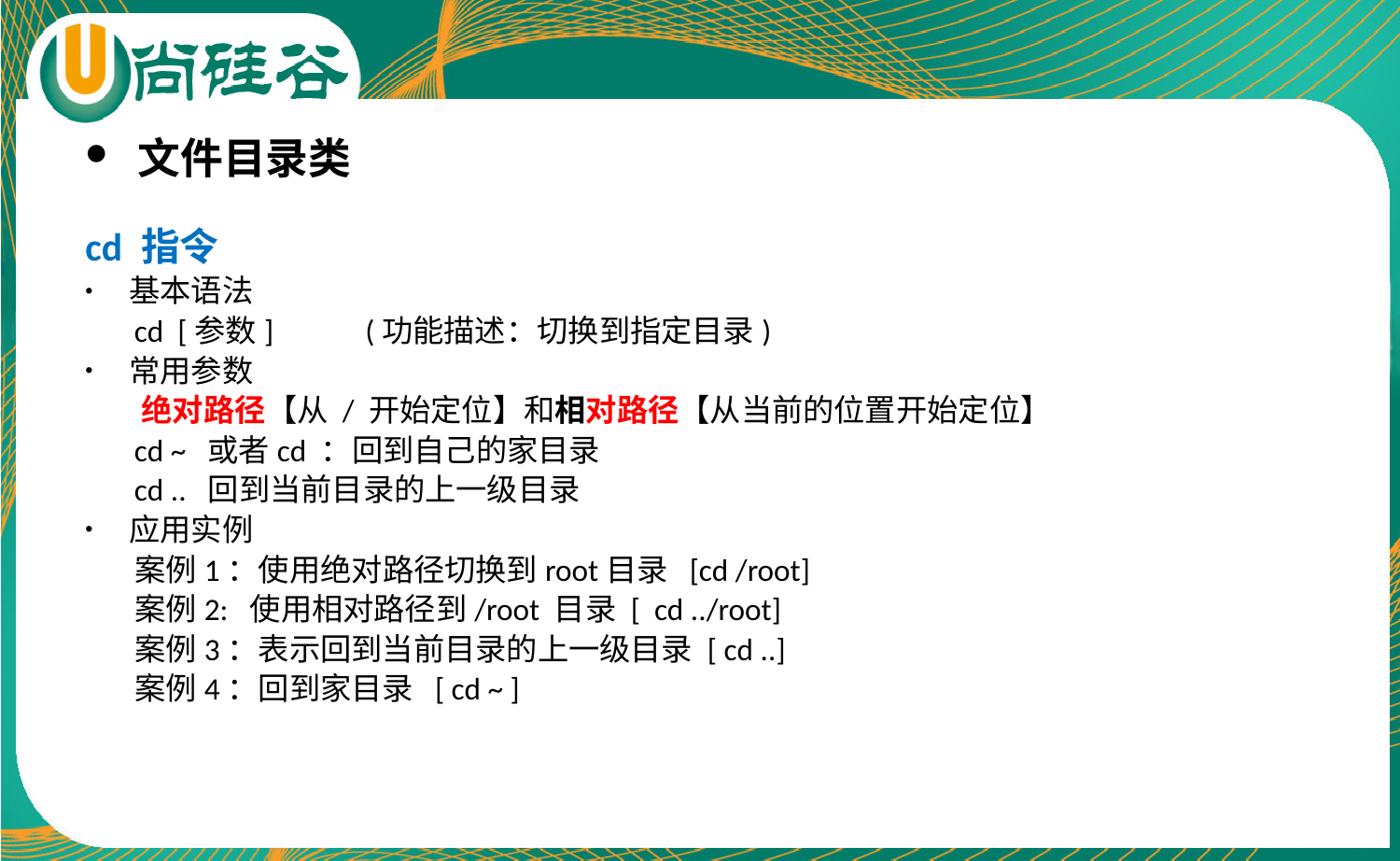

文件目录类
cd 指令
基本语法
       cd  [参数]	(功能描述：切换到指定目录)
常用参数
       绝对路径【从 / 开始定位】和相对路径【从当前的位置开始定位】
       cd ~  或者cd ：回到自己的家目录
       cd ..  回到当前目录的上一级目录
应用实例
      案例1：使用绝对路径切换到root目录  [cd /root]
      案例2:  使用相对路径到/root 目录 [  cd ../root]
      案例3：表示回到当前目录的上一级目录 [ cd ..]
      案例4：回到家目录  [ cd ~ ]